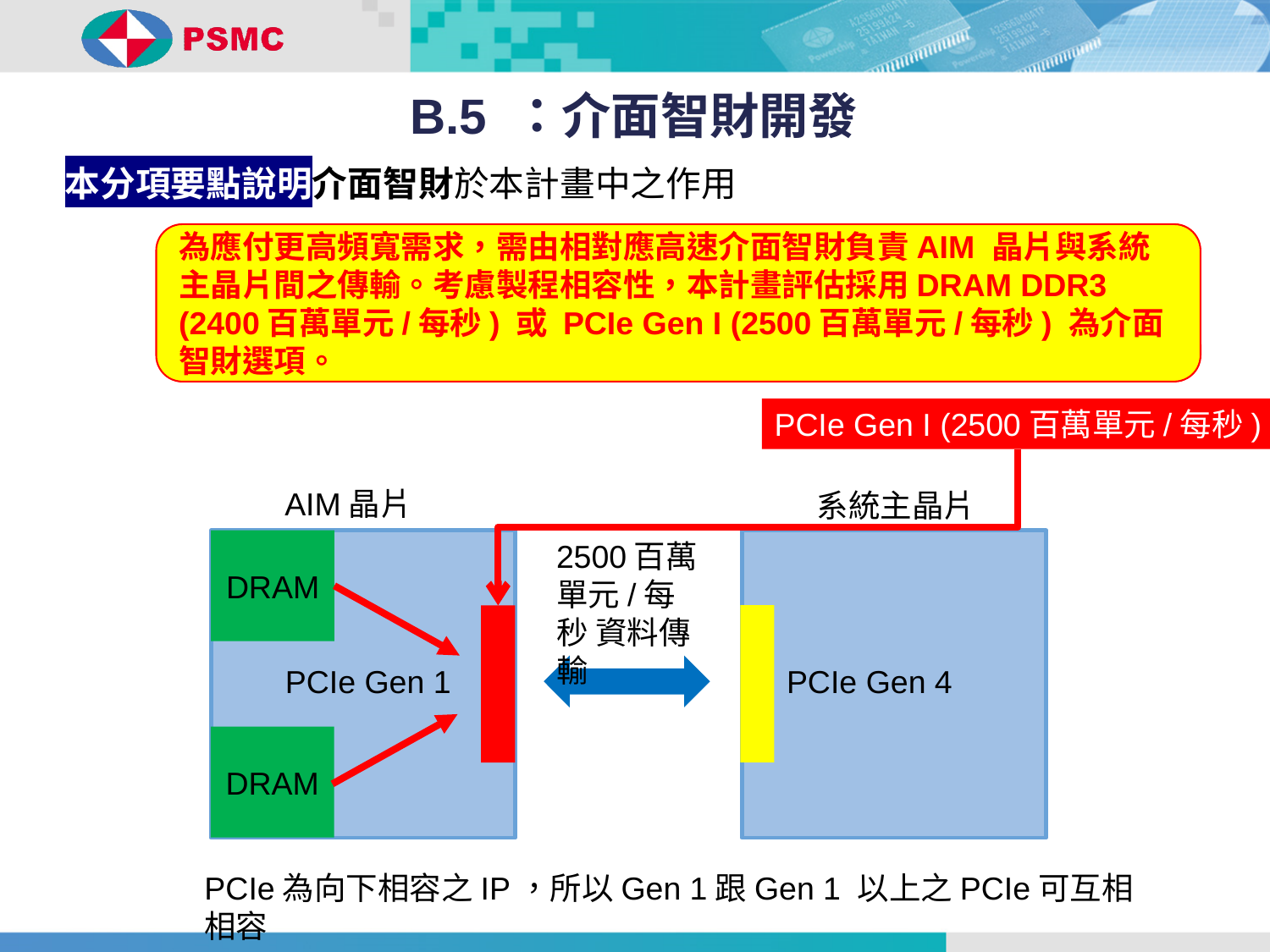

B.5 ：介面智財開發
本分項要點說明介面智財於本計畫中之作用
為應付更高頻寬需求，需由相對應高速介面智財負責AIM 晶片與系統主晶片間之傳輸。考慮製程相容性，本計畫評估採用DRAM DDR3 (2400百萬單元/每秒) 或 PCIe Gen I (2500百萬單元/每秒) 為介面智財選項。
PCIe Gen I (2500百萬單元/每秒)
AIM晶片
系統主晶片
2500百萬單元/每秒 資料傳輸

DRAM

PCIe Gen 1

PCIe Gen 4
DRAM
PCIe為向下相容之IP，所以Gen 1跟Gen 1 以上之PCIe可互相相容